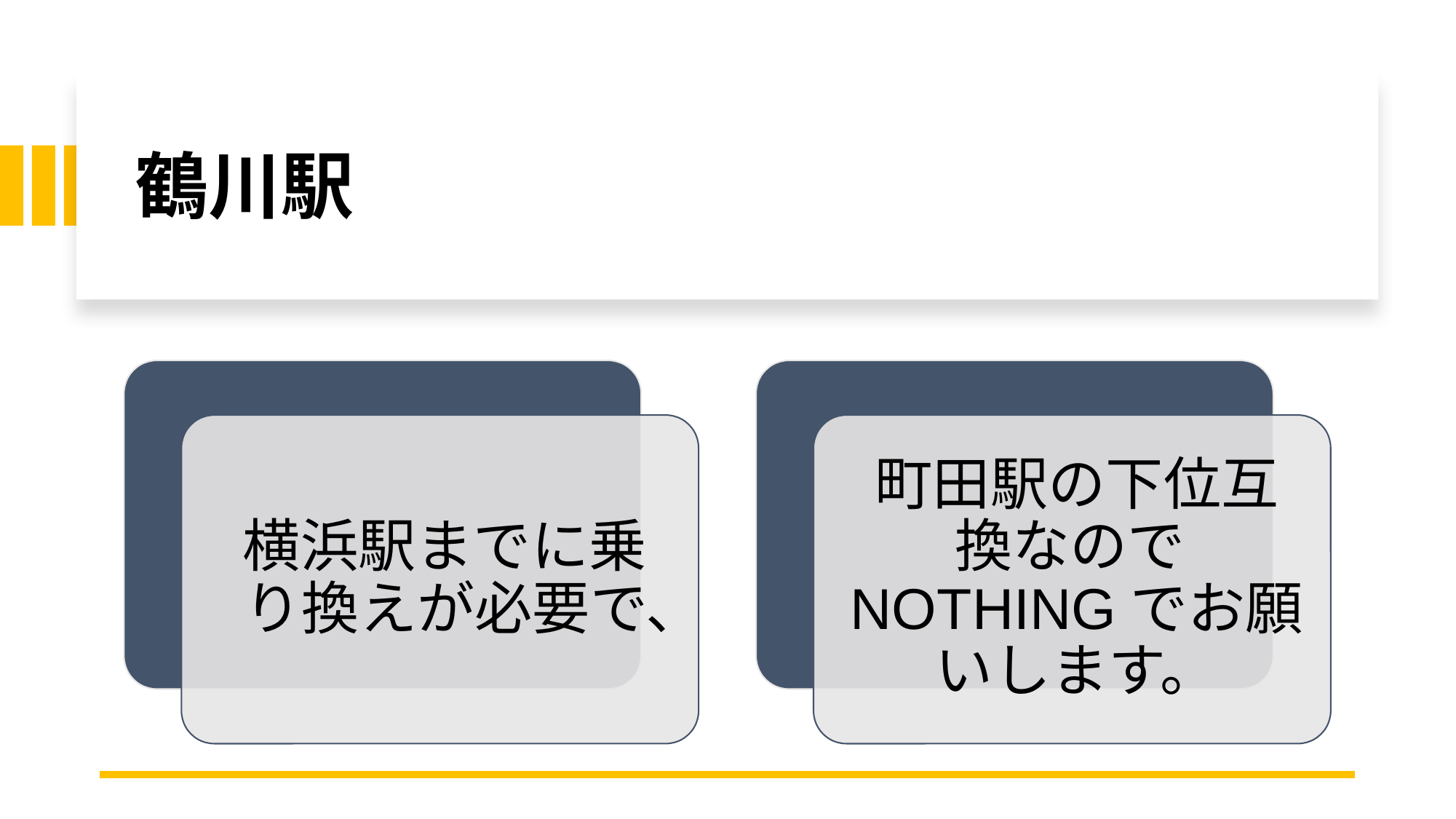

# 鶴川駅

横浜駅までに乗り換えが必要で、
町田駅の下位互換なのでNOTHINGでお願いします。